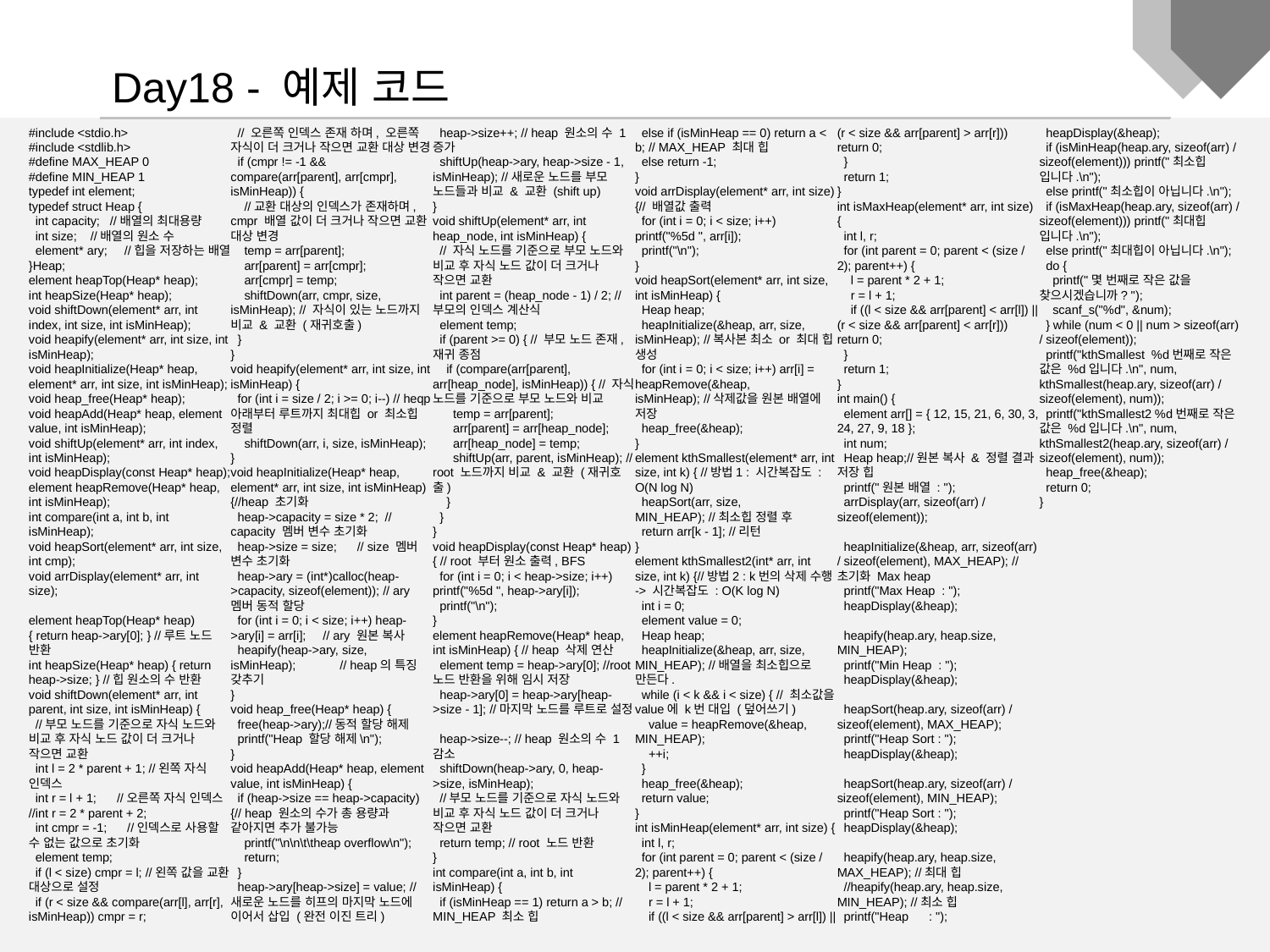

Day18 - 예제 코드
#include <stdio.h>
#include <stdlib.h>
#define MAX_HEAP 0
#define MIN_HEAP 1
typedef int element;
typedef struct Heap {
  int capacity;   //배열의 최대용량
  int size;    //배열의 원소 수
  element* ary;     //힙을 저장하는 배열
}Heap;
element heapTop(Heap* heap);
int heapSize(Heap* heap);
void shiftDown(element* arr, int index, int size, int isMinHeap);
void heapify(element* arr, int size, int isMinHeap);
void heapInitialize(Heap* heap, element* arr, int size, int isMinHeap);
void heap_free(Heap* heap);
void heapAdd(Heap* heap, element value, int isMinHeap);
void shiftUp(element* arr, int index, int isMinHeap);
void heapDisplay(const Heap* heap);
element heapRemove(Heap* heap, int isMinHeap);
int compare(int a, int b, int isMinHeap);
void heapSort(element* arr, int size, int cmp);
void arrDisplay(element* arr, int size);

element heapTop(Heap* heap) { return heap->ary[0]; } //루트 노드 반환
int heapSize(Heap* heap) { return heap->size; } //힙 원소의 수 반환
void shiftDown(element* arr, int parent, int size, int isMinHeap) {
  //부모 노드를 기준으로 자식 노드와 비교 후 자식 노드 값이 더 크거나 작으면 교환
  int l = 2 * parent + 1; //왼쪽 자식 인덱스
  int r = l + 1;      //오른쪽 자식 인덱스 //int r = 2 * parent + 2;
  int cmpr = -1;      //인덱스로 사용할 수 없는 값으로 초기화
  element temp;
  if (l < size) cmpr = l; //왼쪽 값을 교환 대상으로 설정
  if (r < size && compare(arr[l], arr[r], isMinHeap)) cmpr = r;
  // 오른쪽 인덱스 존재 하며, 오른쪽 자식이 더 크거나 작으면 교환 대상 변경
  if (cmpr != -1 && compare(arr[parent], arr[cmpr], isMinHeap)) {
    //교환 대상의 인덱스가 존재하며, cmpr 배열 값이 더 크거나 작으면 교환 대상 변경
    temp = arr[parent];
    arr[parent] = arr[cmpr];
    arr[cmpr] = temp;
    shiftDown(arr, cmpr, size, isMinHeap); // 자식이 있는 노드까지 비교 & 교환 (재귀호출)
  }
}
void heapify(element* arr, int size, int isMinHeap) {
  for (int i = size / 2; i >= 0; i--) // heqp 아래부터 루트까지 최대힙 or 최소힙 정렬
    shiftDown(arr, i, size, isMinHeap);
}
void heapInitialize(Heap* heap, element* arr, int size, int isMinHeap) {//heap 초기화
  heap->capacity = size * 2;  // capacity 멤버 변수 초기화
  heap->size = size;      // size 멤버 변수 초기화
  heap->ary = (int*)calloc(heap->capacity, sizeof(element)); // ary 멤버 동적 할당
  for (int i = 0; i < size; i++) heap->ary[i] = arr[i];     // ary 원본 복사
  heapify(heap->ary, size, isMinHeap);             // heap의 특징 갖추기
}
void heap_free(Heap* heap) {
  free(heap->ary);//동적 할당 해제
  printf("Heap 할당 해제\n");
}
void heapAdd(Heap* heap, element value, int isMinHeap) {
  if (heap->size == heap->capacity) {// heap 원소의 수가 총 용량과 같아지면 추가 불가능
    printf("\n\n\t\theap overflow\n");
    return;
  }
  heap->ary[heap->size] = value; //새로운 노드를 히프의 마지막 노드에 이어서 삽입 (완전 이진 트리)
  heap->size++; // heap 원소의 수 1 증가
  shiftUp(heap->ary, heap->size - 1, isMinHeap); //새로운 노드를 부모 노드들과 비교 & 교환 (shift up)
}
void shiftUp(element* arr, int heap_node, int isMinHeap) {
  // 자식 노드를 기준으로 부모 노드와 비교 후 자식 노드 값이 더 크거나 작으면 교환
  int parent = (heap_node - 1) / 2; // 부모의 인덱스 계산식
  element temp;
  if (parent >= 0) { // 부모 노드 존재, 재귀 종점
    if (compare(arr[parent], arr[heap_node], isMinHeap)) { // 자식 노드를 기준으로 부모 노드와 비교
      temp = arr[parent];
      arr[parent] = arr[heap_node];
      arr[heap_node] = temp;
      shiftUp(arr, parent, isMinHeap); // root 노드까지 비교 & 교환 (재귀호출)
    }
  }
}
void heapDisplay(const Heap* heap) { // root 부터 원소 출력, BFS
  for (int i = 0; i < heap->size; i++) printf("%5d ", heap->ary[i]);
  printf("\n");
}
element heapRemove(Heap* heap, int isMinHeap) { // heap 삭제 연산
  element temp = heap->ary[0]; //root 노드 반환을 위해 임시 저장
  heap->ary[0] = heap->ary[heap->size - 1]; //마지막 노드를 루트로 설정
  heap->size--; // heap 원소의 수 1 감소
  shiftDown(heap->ary, 0, heap->size, isMinHeap);
  //부모 노드를 기준으로 자식 노드와 비교 후 자식 노드 값이 더 크거나 작으면 교환
  return temp; // root 노드 반환
}
int compare(int a, int b, int isMinHeap) {
  if (isMinHeap == 1) return a > b; // MIN_HEAP 최소 힙
  else if (isMinHeap == 0) return a < b; // MAX_HEAP 최대 힙
  else return -1;
}
void arrDisplay(element* arr, int size) {// 배열값 출력
  for (int i = 0; i < size; i++) printf("%5d ", arr[i]);
  printf("\n");
}
void heapSort(element* arr, int size, int isMinHeap) {
  Heap heap;
  heapInitialize(&heap, arr, size, isMinHeap); //복사본 최소 or 최대 힙 생성
  for (int i = 0; i < size; i++) arr[i] = heapRemove(&heap, isMinHeap); //삭제값을 원본 배열에 저장
  heap_free(&heap);
}
element kthSmallest(element* arr, int size, int k) { //방법1 : 시간복잡도 : O(N log N)
  heapSort(arr, size, MIN_HEAP); //최소힙 정렬 후
  return arr[k - 1]; //리턴
}
element kthSmallest2(int* arr, int size, int k) {//방법2 : k번의 삭제 수행 -> 시간복잡도 : O(K log N)
  int i = 0;
  element value = 0;
  Heap heap;
  heapInitialize(&heap, arr, size, MIN_HEAP); //배열을 최소힙으로 만든다.
  while (i < k && i < size) { // 최소값을 value에 k번 대입 (덮어쓰기)
    value = heapRemove(&heap, MIN_HEAP);
    ++i;
  }
  heap_free(&heap);
  return value;
}
int isMinHeap(element* arr, int size) {
  int l, r;
  for (int parent = 0; parent < (size / 2); parent++) {
    l = parent * 2 + 1;
    r = l + 1;
    if ((l < size && arr[parent] > arr[l]) || (r < size && arr[parent] > arr[r])) return 0;
  }
  return 1;
}
int isMaxHeap(element* arr, int size) {
  int l, r;
  for (int parent = 0; parent < (size / 2); parent++) {
    l = parent * 2 + 1;
    r = l + 1;
    if ((l < size && arr[parent] < arr[l]) || (r < size && arr[parent] < arr[r])) return 0;
  }
  return 1;
}
int main() {
  element arr[] = { 12, 15, 21, 6, 30, 3, 24, 27, 9, 18 };
  int num;
  Heap heap;//원본 복사 & 정렬 결과 저장 힙
  printf("원본 배열 : ");
  arrDisplay(arr, sizeof(arr) / sizeof(element));

  heapInitialize(&heap, arr, sizeof(arr) / sizeof(element), MAX_HEAP); // 초기화 Max heap
  printf("Max Heap  : ");
  heapDisplay(&heap);

  heapify(heap.ary, heap.size, MIN_HEAP);
  printf("Min Heap  : ");
  heapDisplay(&heap);

  heapSort(heap.ary, sizeof(arr) / sizeof(element), MAX_HEAP);
  printf("Heap Sort : ");
  heapDisplay(&heap);

  heapSort(heap.ary, sizeof(arr) / sizeof(element), MIN_HEAP);
  printf("Heap Sort : ");
  heapDisplay(&heap);

  heapify(heap.ary, heap.size, MAX_HEAP); //최대 힙
  //heapify(heap.ary, heap.size, MIN_HEAP); //최소 힙
  printf("Heap      : ");
  heapDisplay(&heap);
  if (isMinHeap(heap.ary, sizeof(arr) / sizeof(element))) printf("최소힙 입니다.\n");
  else printf("최소힙이 아닙니다.\n");
  if (isMaxHeap(heap.ary, sizeof(arr) / sizeof(element))) printf("최대힙 입니다.\n");
  else printf("최대힙이 아닙니다.\n");
  do {
    printf("몇 번째로 작은 값을 찾으시겠습니까? ");
    scanf_s("%d", &num);
  } while (num < 0 || num > sizeof(arr) / sizeof(element));
  printf("kthSmallest  %d번째로 작은 값은 %d입니다.\n", num, kthSmallest(heap.ary, sizeof(arr) / sizeof(element), num));
  printf("kthSmallest2 %d번째로 작은 값은 %d입니다.\n", num, kthSmallest2(heap.ary, sizeof(arr) / sizeof(element), num));
  heap_free(&heap);
  return 0;
}